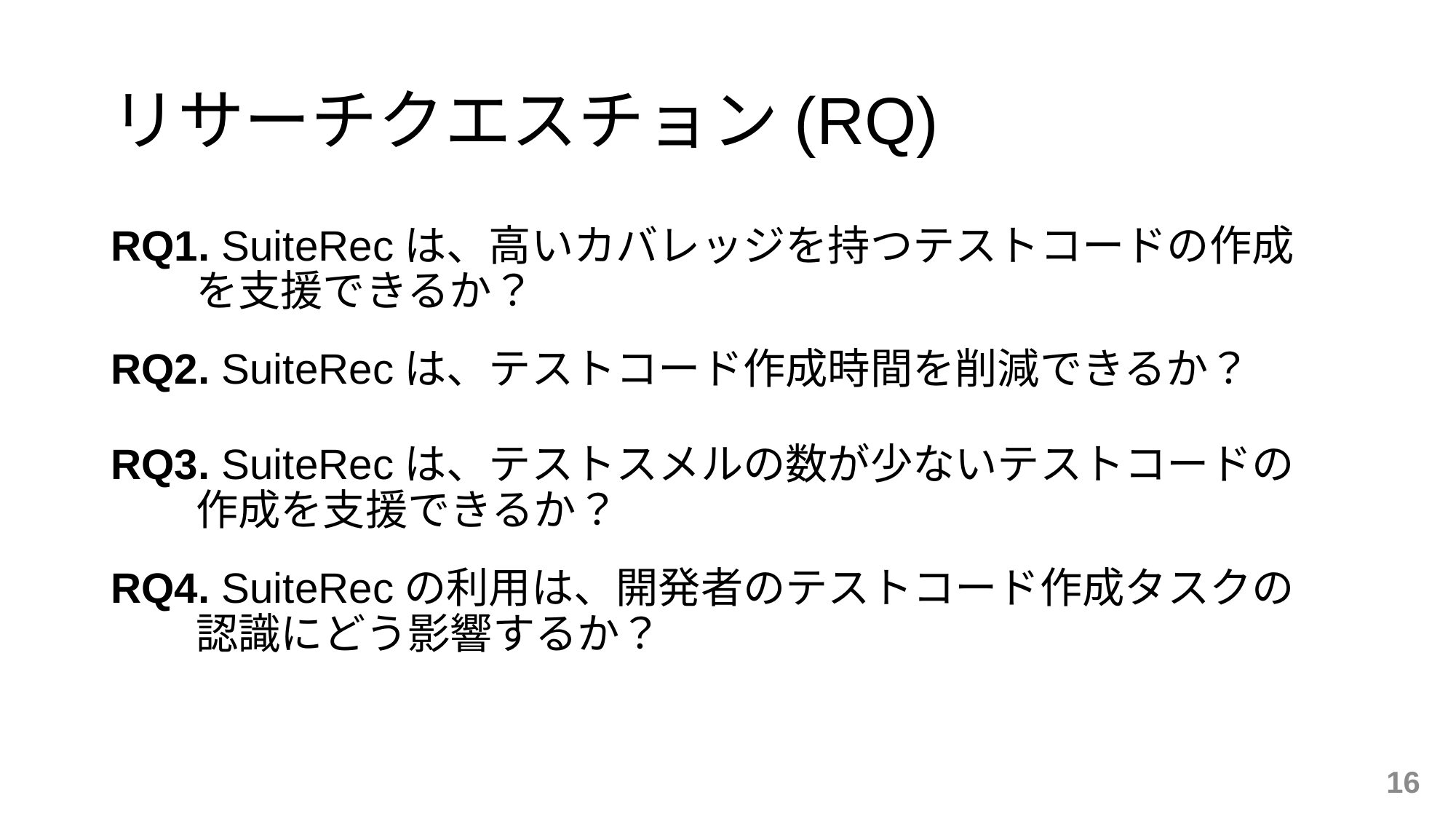

# リサーチクエスチョン(RQ)
RQ1. SuiteRecは、高いカバレッジを持つテストコードの作成
         を支援できるか？

RQ2. SuiteRecは、テストコード作成時間を削減できるか？

RQ3. SuiteRecは、テストスメルの数が少ないテストコードの
         作成を支援できるか？

RQ4. SuiteRecの利用は、開発者のテストコード作成タスクの
         認識にどう影響するか？
16